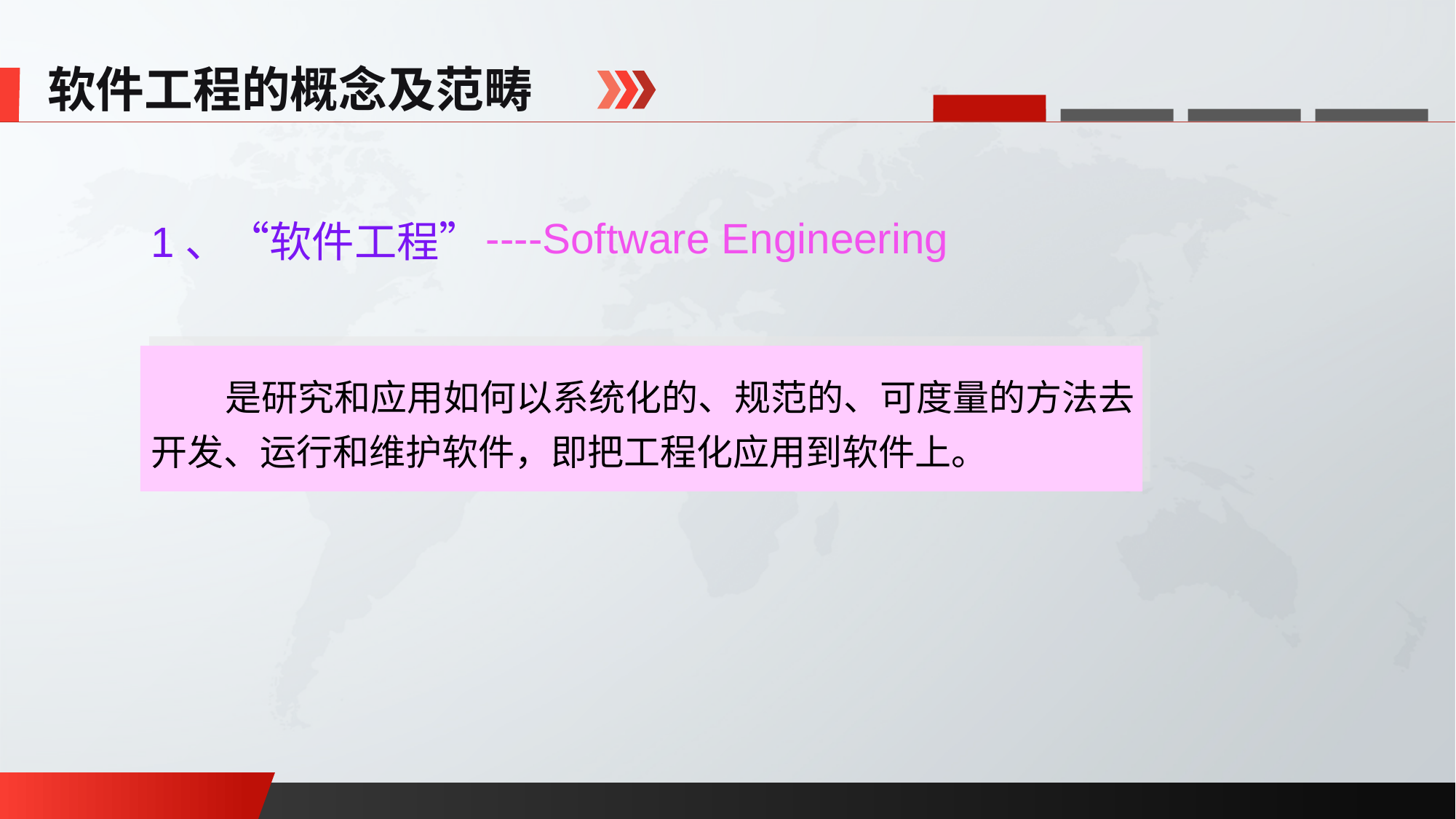

软件工程的概念及范畴

1、“软件工程”
----Software Engineering
        是研究和应用如何以系统化的、规范的、可度量的方法去
开发、运行和维护软件，即把工程化应用到软件上。